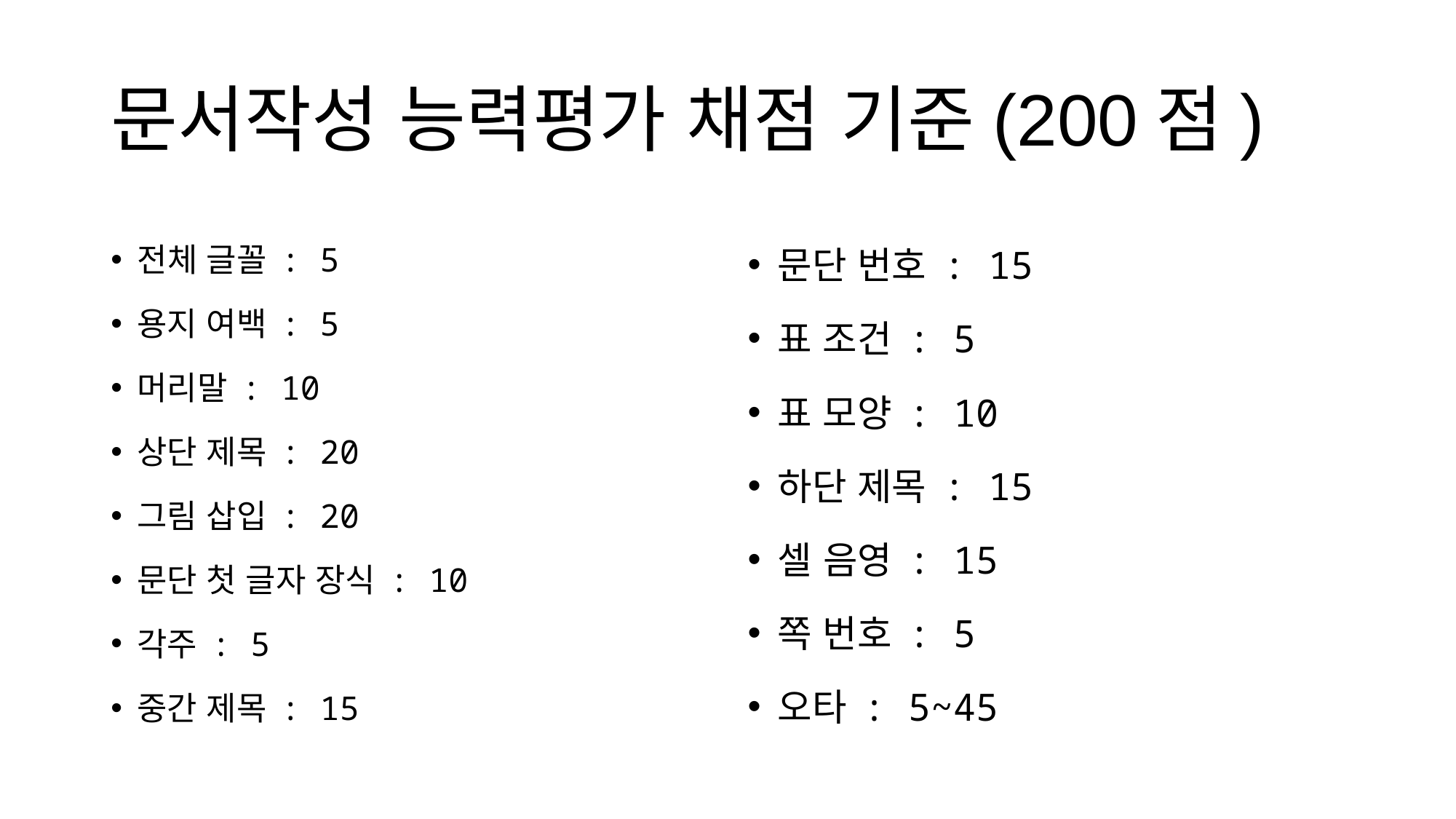

# 문서작성 능력평가 채점 기준(200점)
전체 글꼴 : 5
용지 여백 : 5
머리말 : 10
상단 제목 : 20
그림 삽입 : 20
문단 첫 글자 장식 : 10
각주 : 5
중간 제목 : 15
문단 번호 : 15
표 조건 : 5
표 모양 : 10
하단 제목 : 15
셀 음영 : 15
쪽 번호 : 5
오타 : 5~45